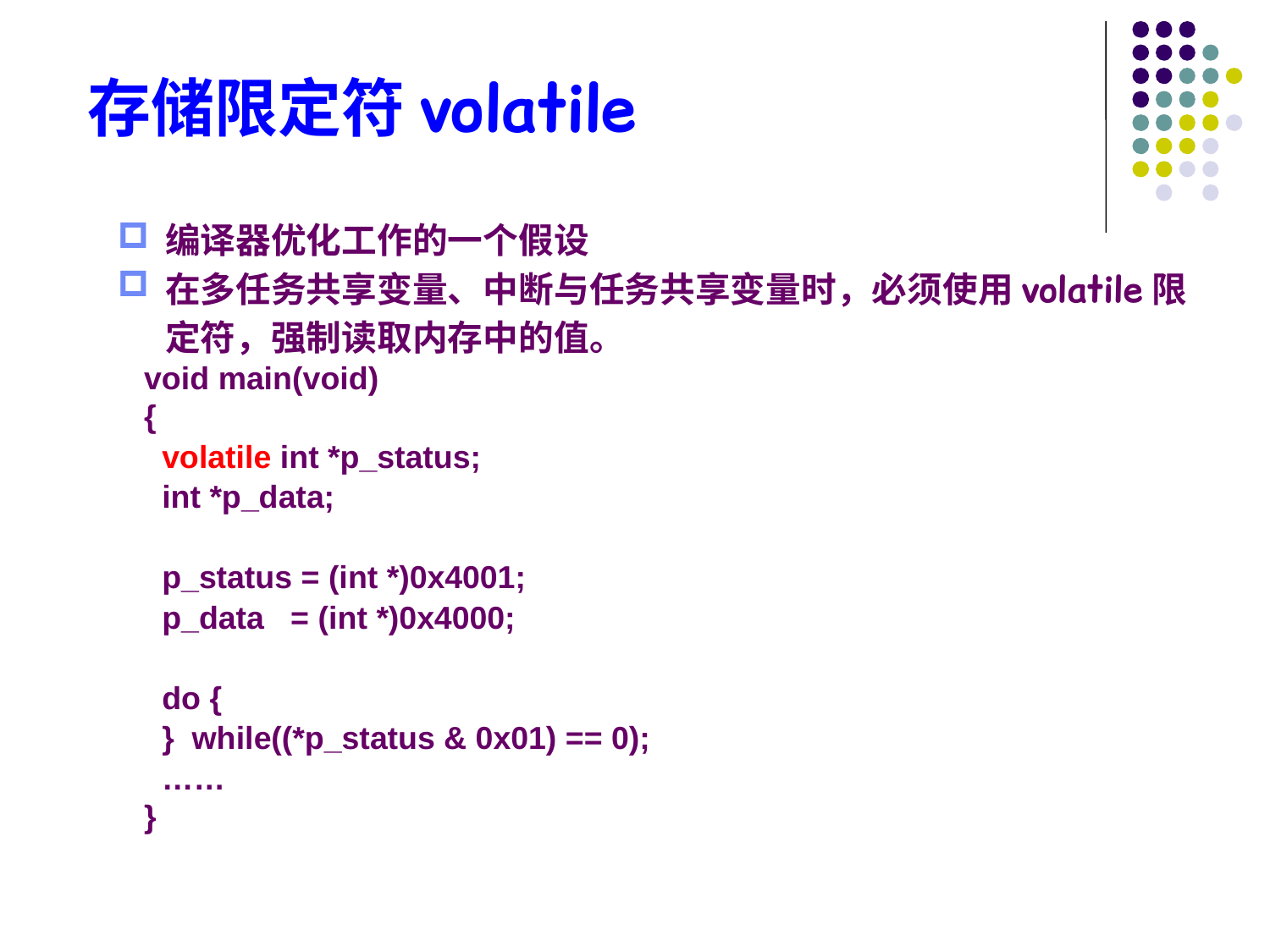

存储限定符volatile
编译器优化工作的一个假设
在多任务共享变量、中断与任务共享变量时，必须使用volatile限定符，强制读取内存中的值。
   void main(void)
   {
     volatile int *p_status;
     int *p_data;

     p_status = (int *)0x4001;
     p_data   = (int *)0x4000;

     do {
     }  while((*p_status & 0x01) == 0);
     ……
   }